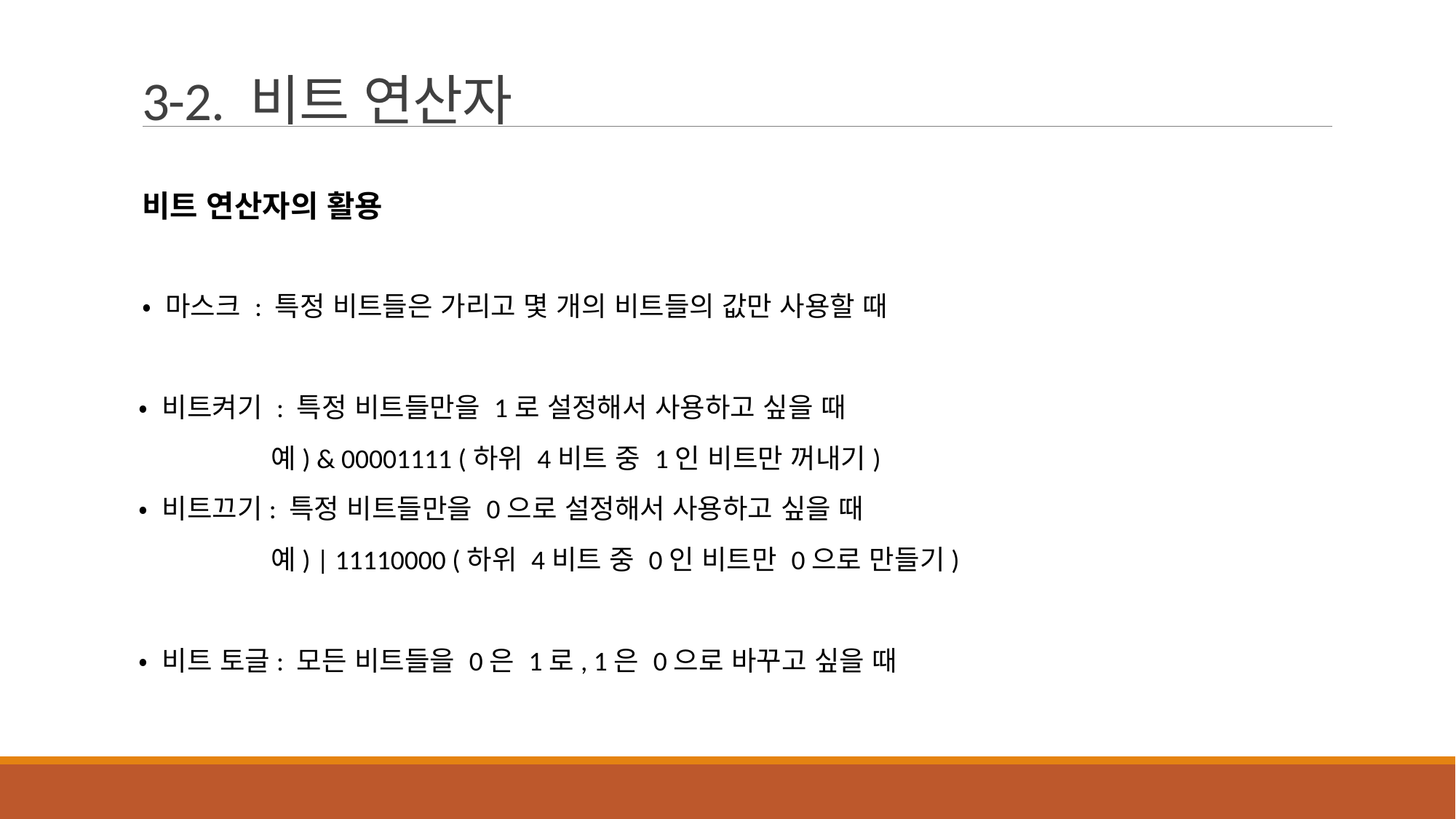

# 3-2. 비트 연산자
비트 연산자의 활용

• 마스크 : 특정 비트들은 가리고 몇 개의 비트들의 값만 사용할 때

 • 비트켜기 : 특정 비트들만을 1로 설정해서 사용하고 싶을 때
                예) & 00001111 (하위 4비트 중 1인 비트만 꺼내기)
 • 비트끄기: 특정 비트들만을 0으로 설정해서 사용하고 싶을 때
                예) | 11110000 (하위 4비트 중 0인 비트만 0으로 만들기)

 • 비트 토글: 모든 비트들을 0은 1로, 1은 0으로 바꾸고 싶을 때